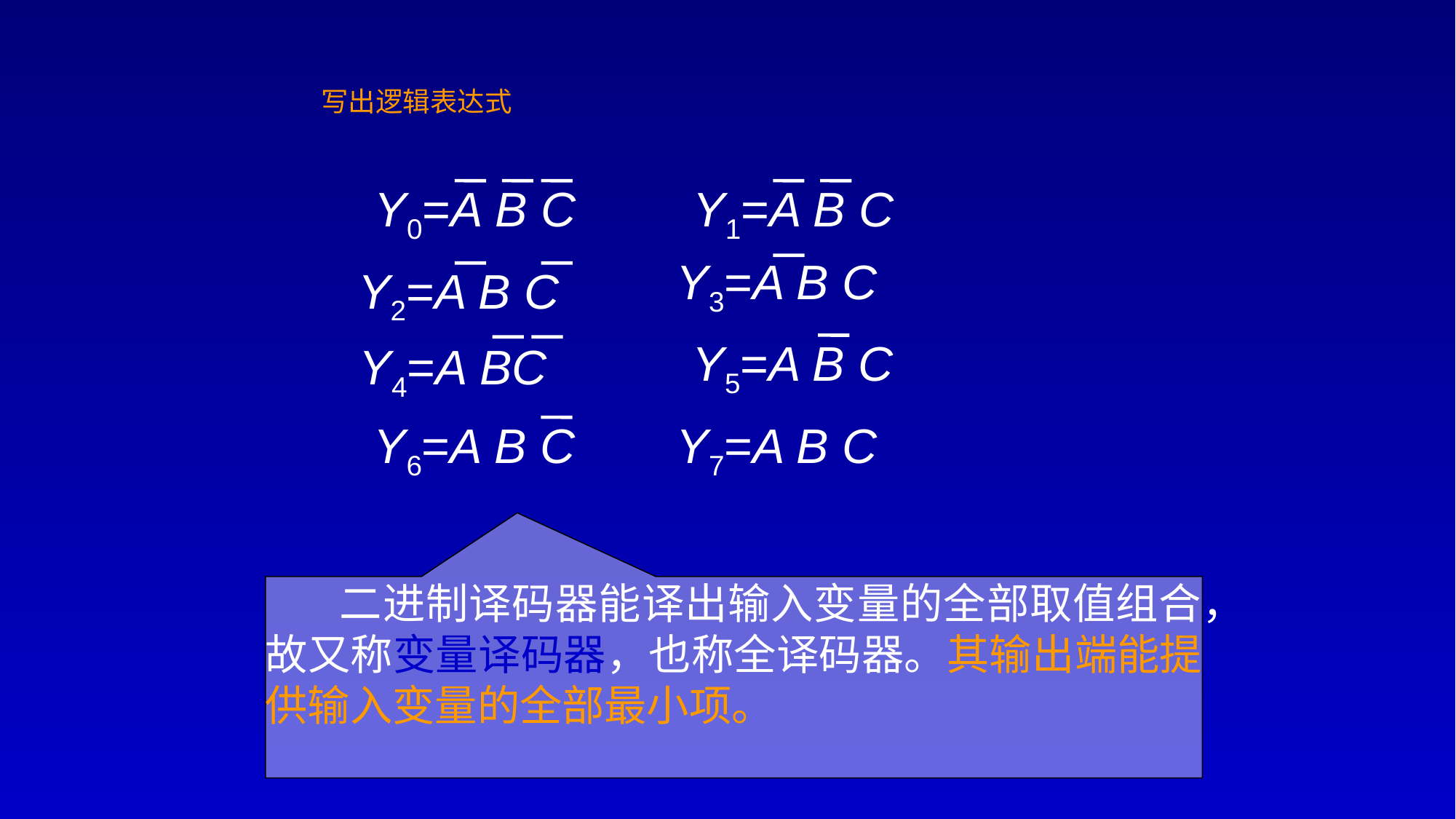

写出逻辑表达式
Y0=A B C
Y1=A B C

Y3=A B C

Y2=A B C

Y5=A B C

Y4=A BC

Y6=A B C

Y7=A B C
　　二进制译码器能译出输入变量的全部取值组合，故又称变量译码器，也称全译码器。其输出端能提供输入变量的全部最小项。